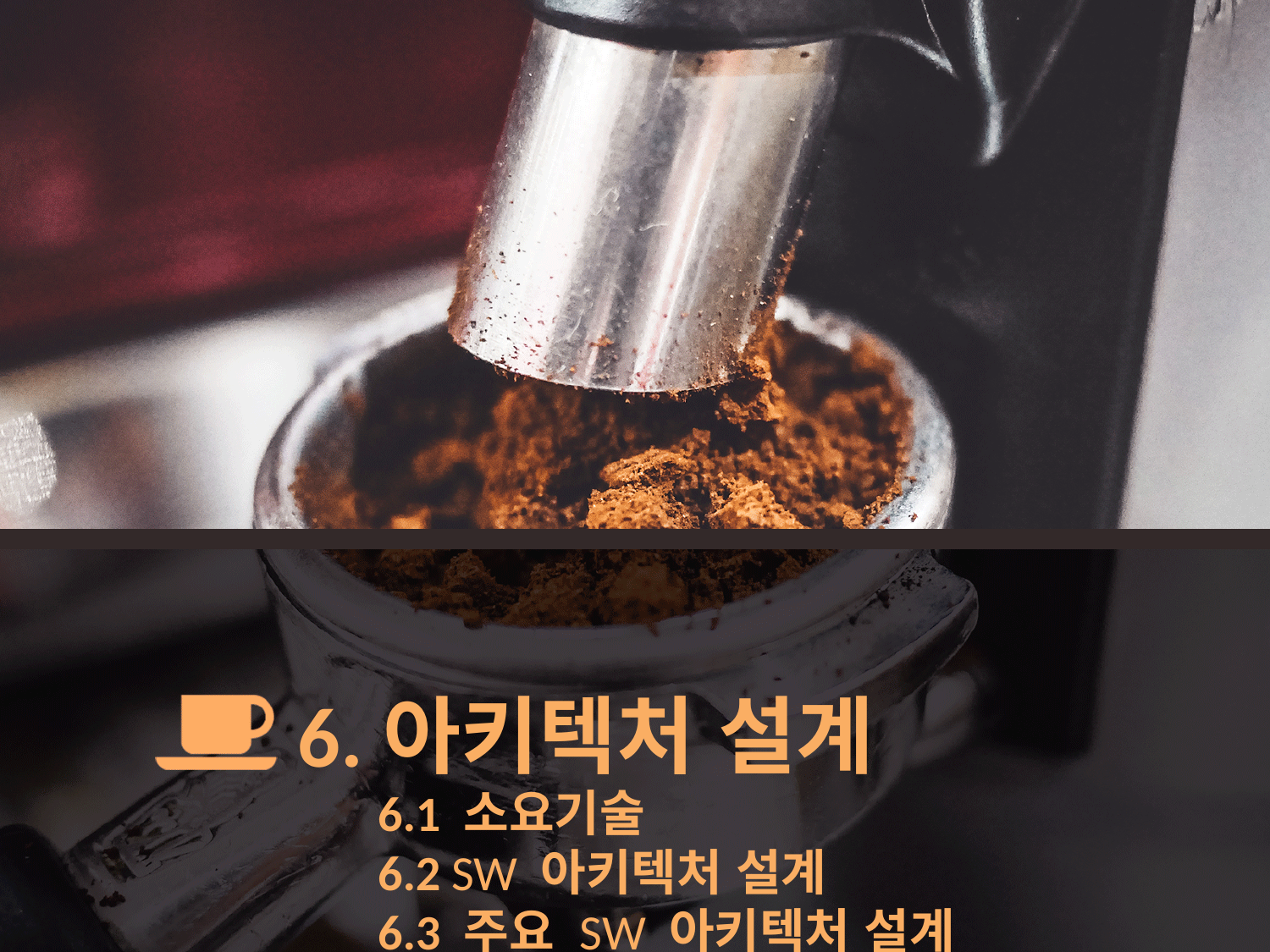

6.아키텍처 설계
6.1 소요기술
6.2 SW 아키텍처 설계
6.3 주요 SW 아키텍처 설계